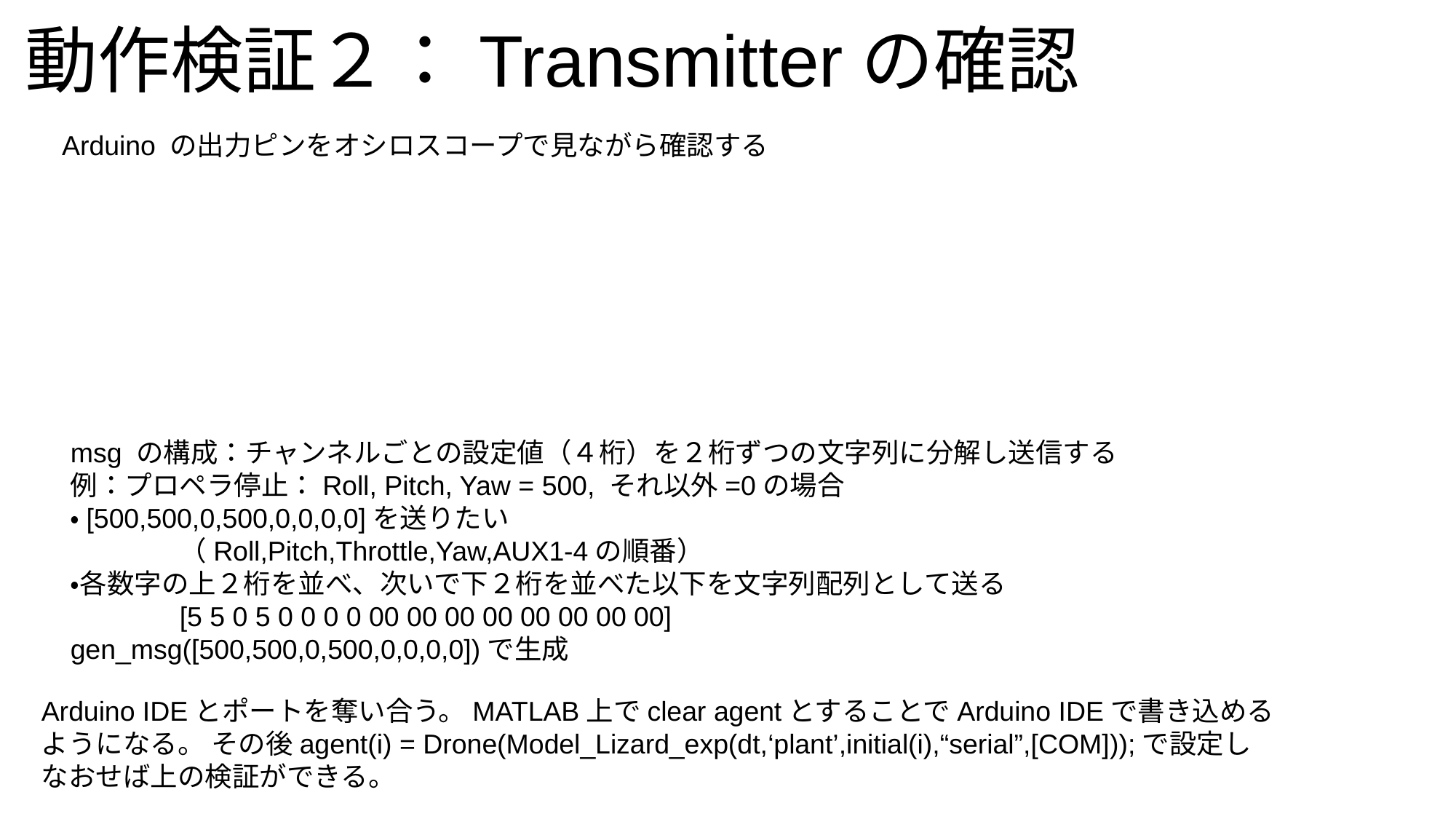

動作検証２：Transmitterの確認
Arduino の出力ピンをオシロスコープで見ながら確認する
msg の構成：チャンネルごとの設定値（４桁）を２桁ずつの文字列に分解し送信する
例：プロペラ停止：Roll, Pitch, Yaw = 500, それ以外=0の場合
・[500,500,0,500,0,0,0,0]を送りたい
	（Roll,Pitch,Throttle,Yaw,AUX1-4の順番）
・各数字の上２桁を並べ、次いで下２桁を並べた以下を文字列配列として送る
	[5 5 0 5 0 0 0 0 00 00 00 00 00 00 00 00]
gen_msg([500,500,0,500,0,0,0,0])で生成
Arduino IDEとポートを奪い合う。MATLAB上でclear agentとすることでArduino IDEで書き込めるようになる。 その後agent(i) = Drone(Model_Lizard_exp(dt,‘plant’,initial(i),“serial”,[COM]));で設定しなおせば上の検証ができる。